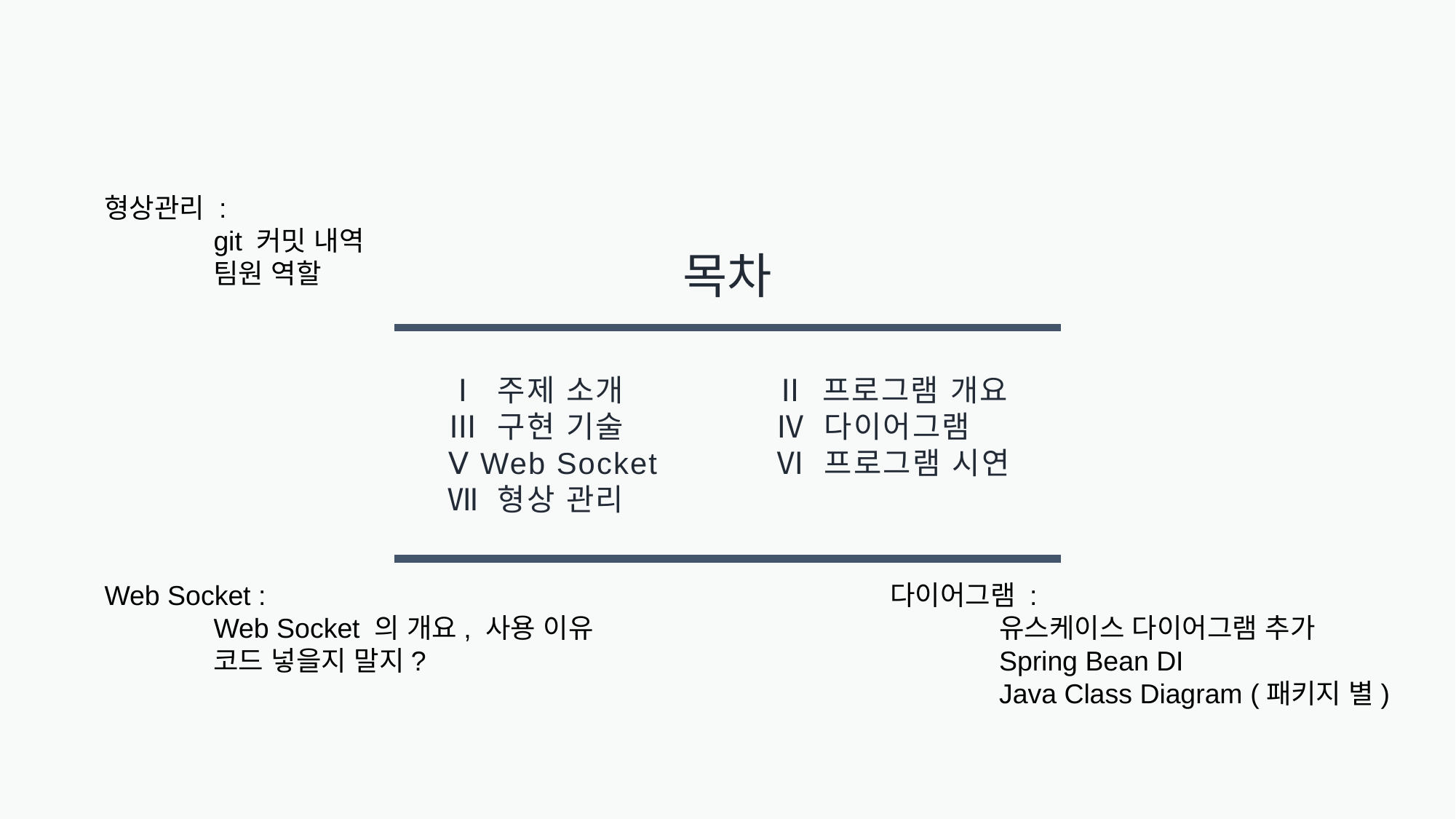

형상관리 :
	git 커밋 내역
	팀원 역할
목차
Ⅰ 주제 소개
Ⅲ 구현 기술
Ⅴ Web Socket
Ⅶ 형상 관리
Ⅱ 프로그램 개요
Ⅳ 다이어그램
Ⅵ 프로그램 시연
Web Socket :
	Web Socket 의 개요, 사용 이유
	코드 넣을지 말지?
다이어그램 :
	유스케이스 다이어그램 추가
	Spring Bean DI
	Java Class Diagram (패키지 별)